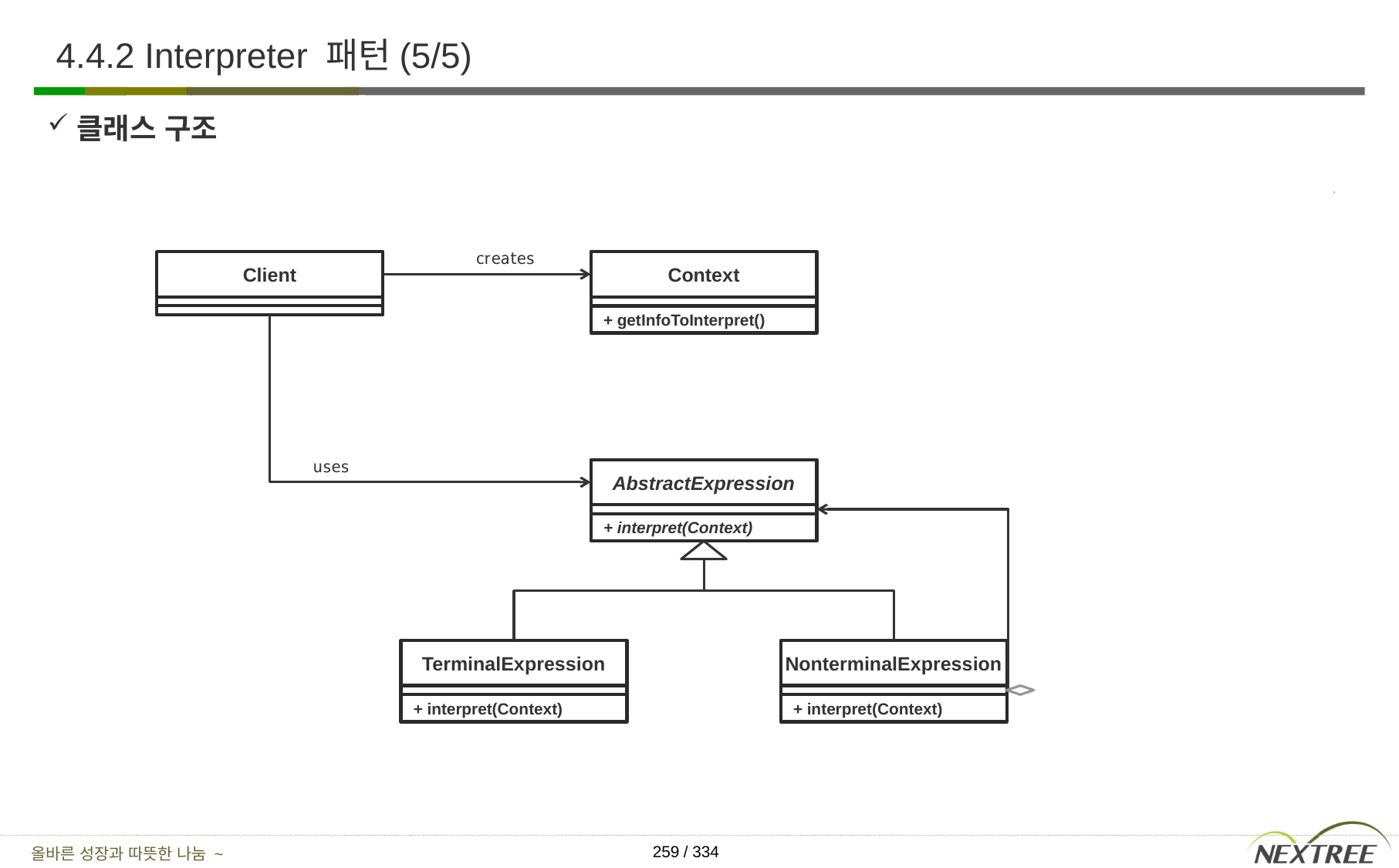

# 4.4.2 Interpreter 패턴(5/5)
클래스 구조
creates
Client
Context

+ getInfoToInterpret()
uses
AbstractExpression

+ interpret(Context)

TerminalExpression
NonterminalExpression

+ interpret(Context)
+ interpret(Context)